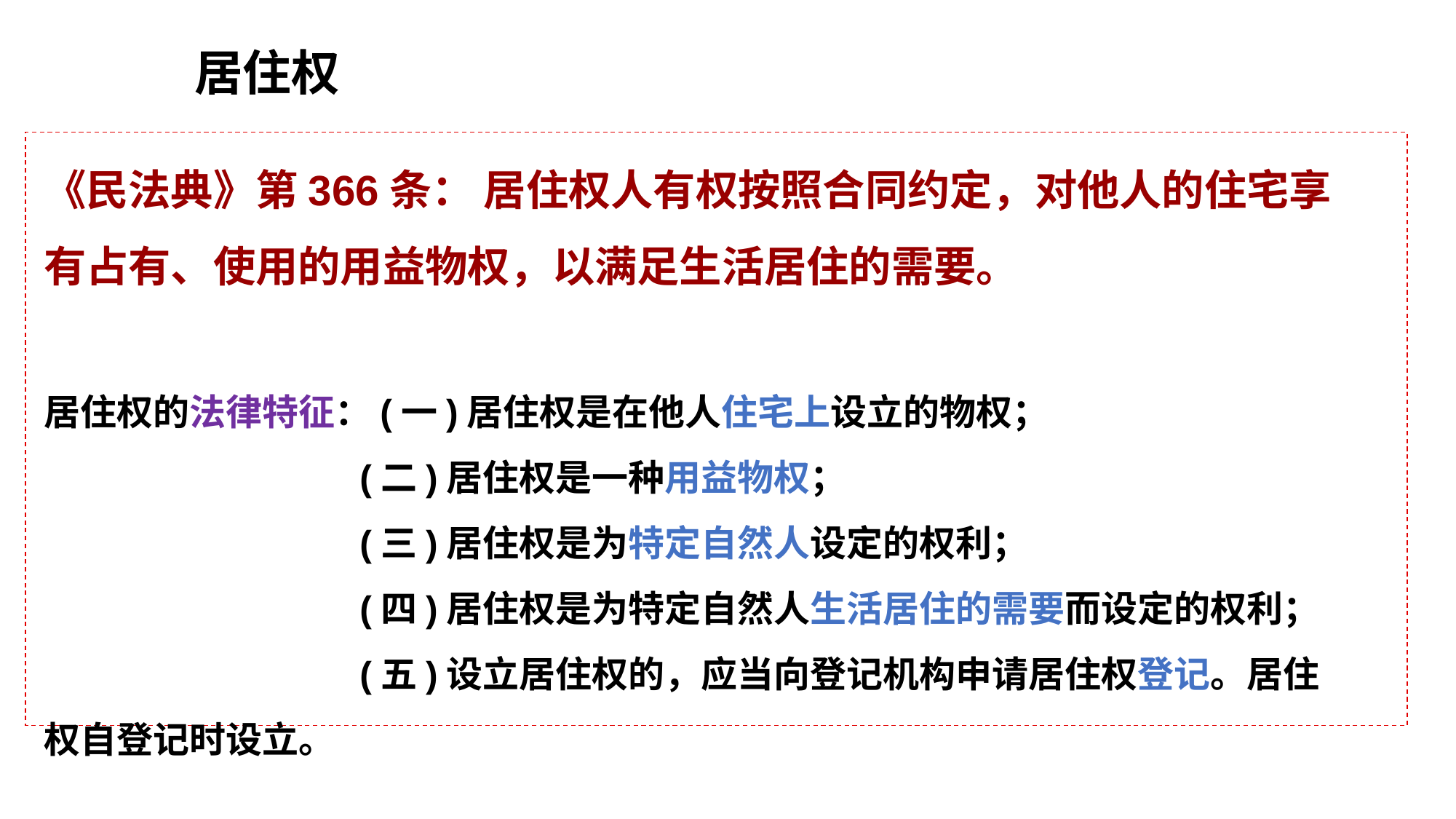

居住权

《民法典》第366条： 居住权人有权按照合同约定，对他人的住宅享有占有、使用的用益物权，以满足生活居住的需要。

居住权的法律特征：(一)居住权是在他人住宅上设立的物权；
                               (二)居住权是一种用益物权；
                               (三)居住权是为特定自然人设定的权利；
                               (四)居住权是为特定自然人生活居住的需要而设定的权利；
                               (五)设立居住权的，应当向登记机构申请居住权登记。居住权自登记时设立。